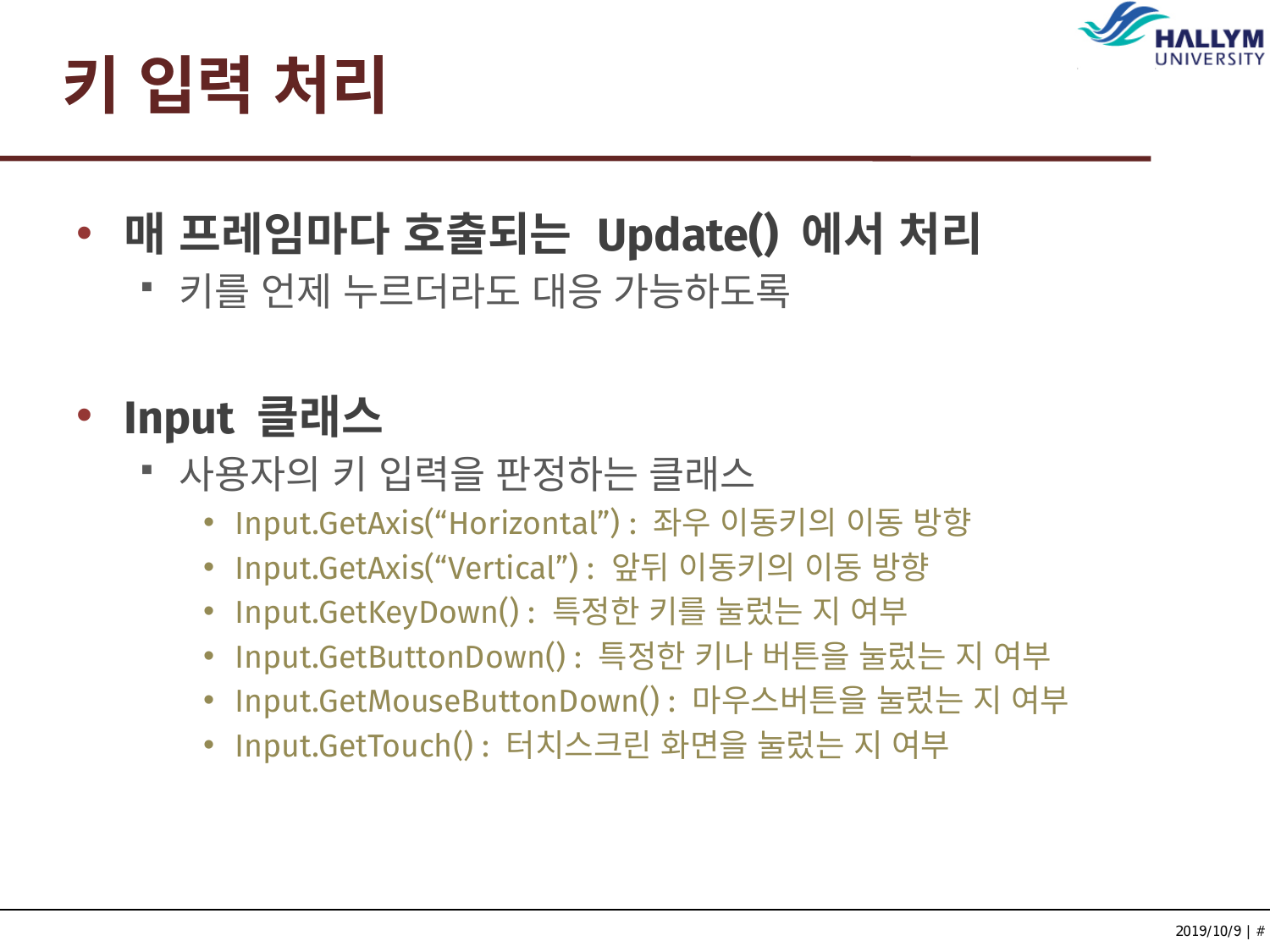

# 키 입력 처리
매 프레임마다 호출되는 Update() 에서 처리
키를 언제 누르더라도 대응 가능하도록

Input 클래스
사용자의 키 입력을 판정하는 클래스
Input.GetAxis(“Horizontal”) : 좌우 이동키의 이동 방향
Input.GetAxis(“Vertical”) : 앞뒤 이동키의 이동 방향
Input.GetKeyDown() : 특정한 키를 눌렀는 지 여부
Input.GetButtonDown() : 특정한 키나 버튼을 눌렀는 지 여부
Input.GetMouseButtonDown() : 마우스버튼을 눌렀는 지 여부
Input.GetTouch() : 터치스크린 화면을 눌렀는 지 여부